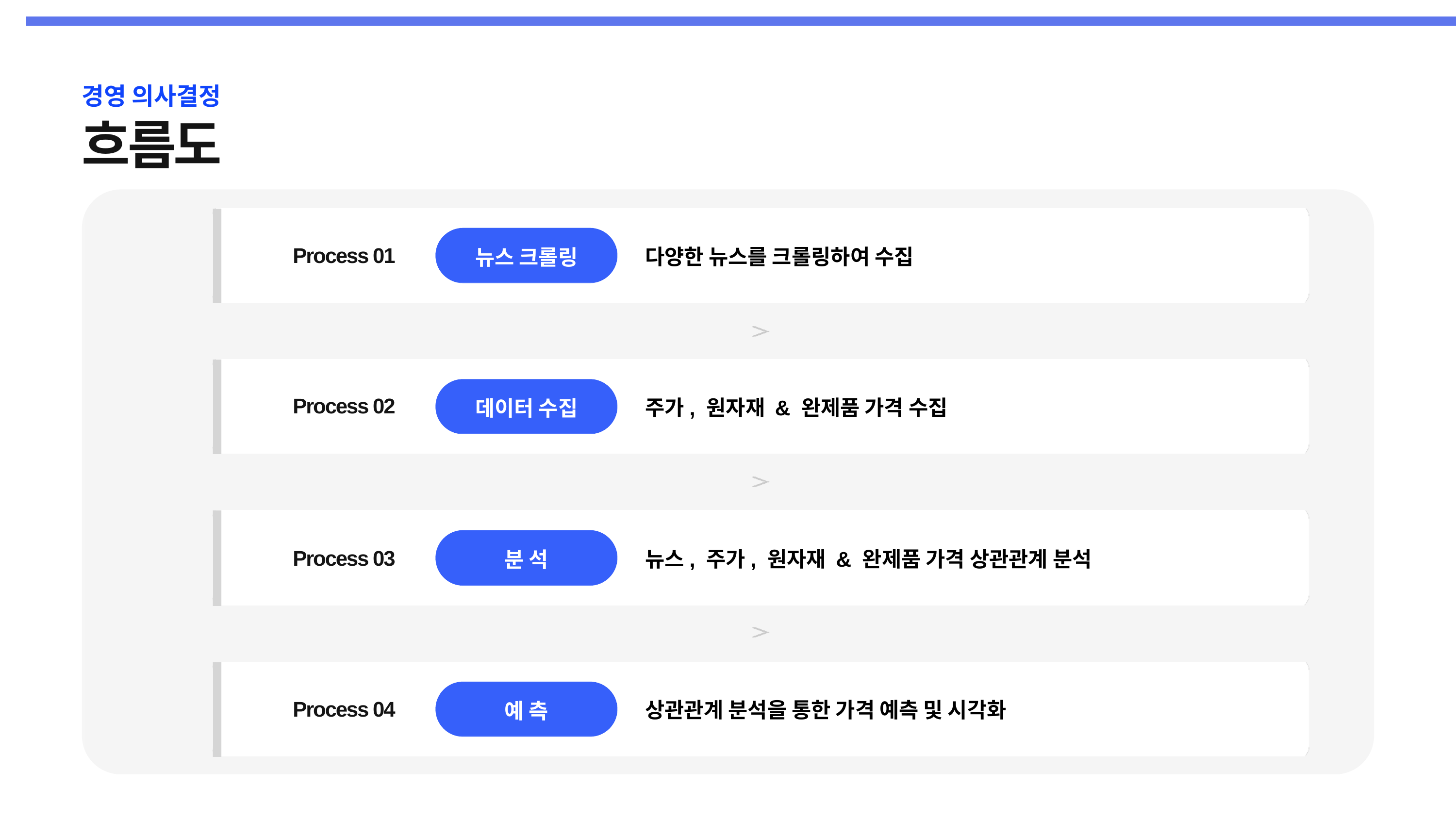

경영 의사결정

흐름도

다양한 뉴스를 크롤링하여 수집

뉴스 크롤링

Process 01

주가, 원자재 & 완제품 가격 수집

Process 02

데이터 수집

뉴스, 주가, 원자재 & 완제품 가격 상관관계 분석

분 석

Process 03

상관관계 분석을 통한 가격 예측 및 시각화

예 측

Process 04